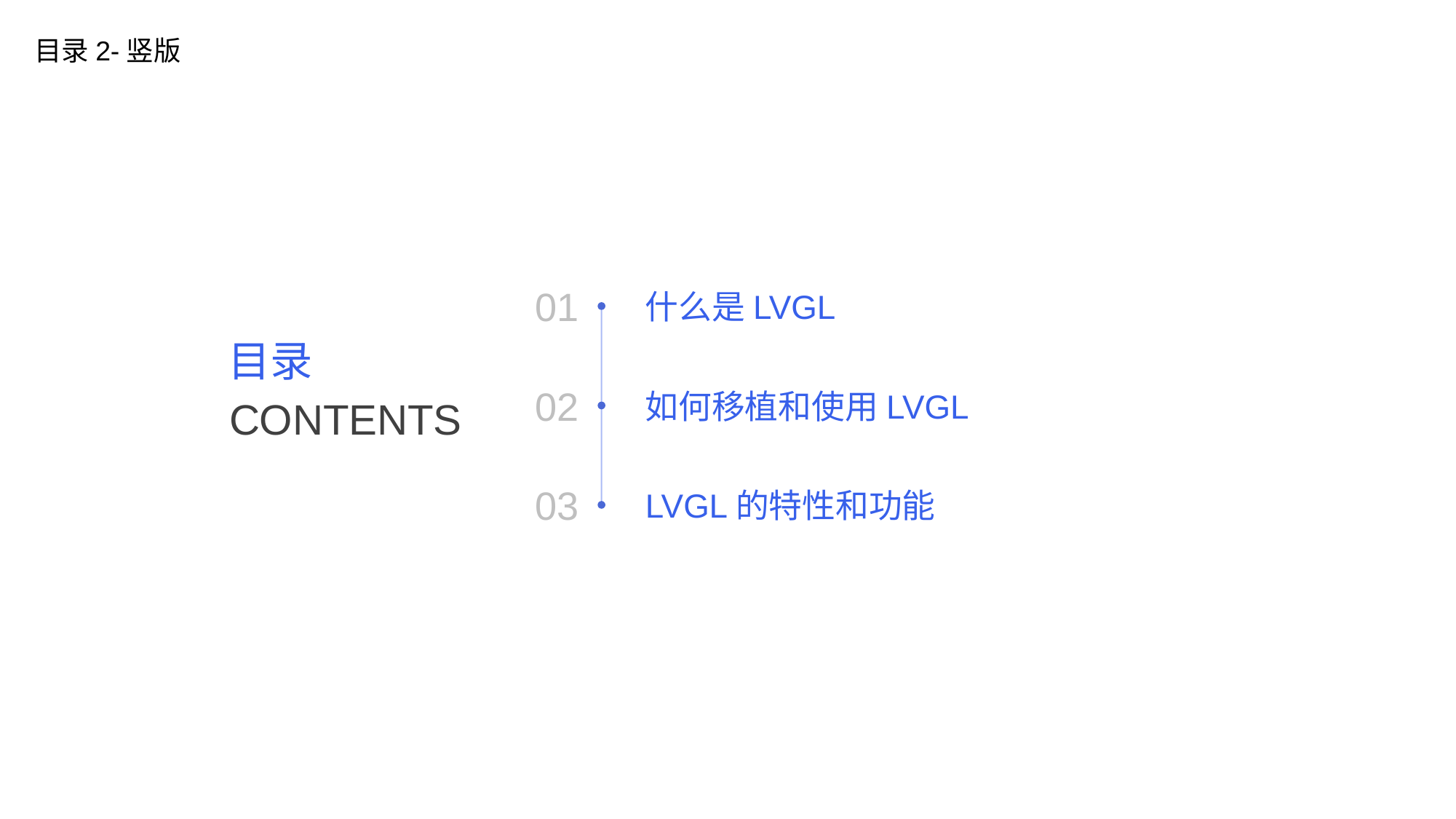

目录2-竖版
01
什么是LVGL

02
如何移植和使用LVGL

03
LVGL的特性和功能

目录
CONTENTS